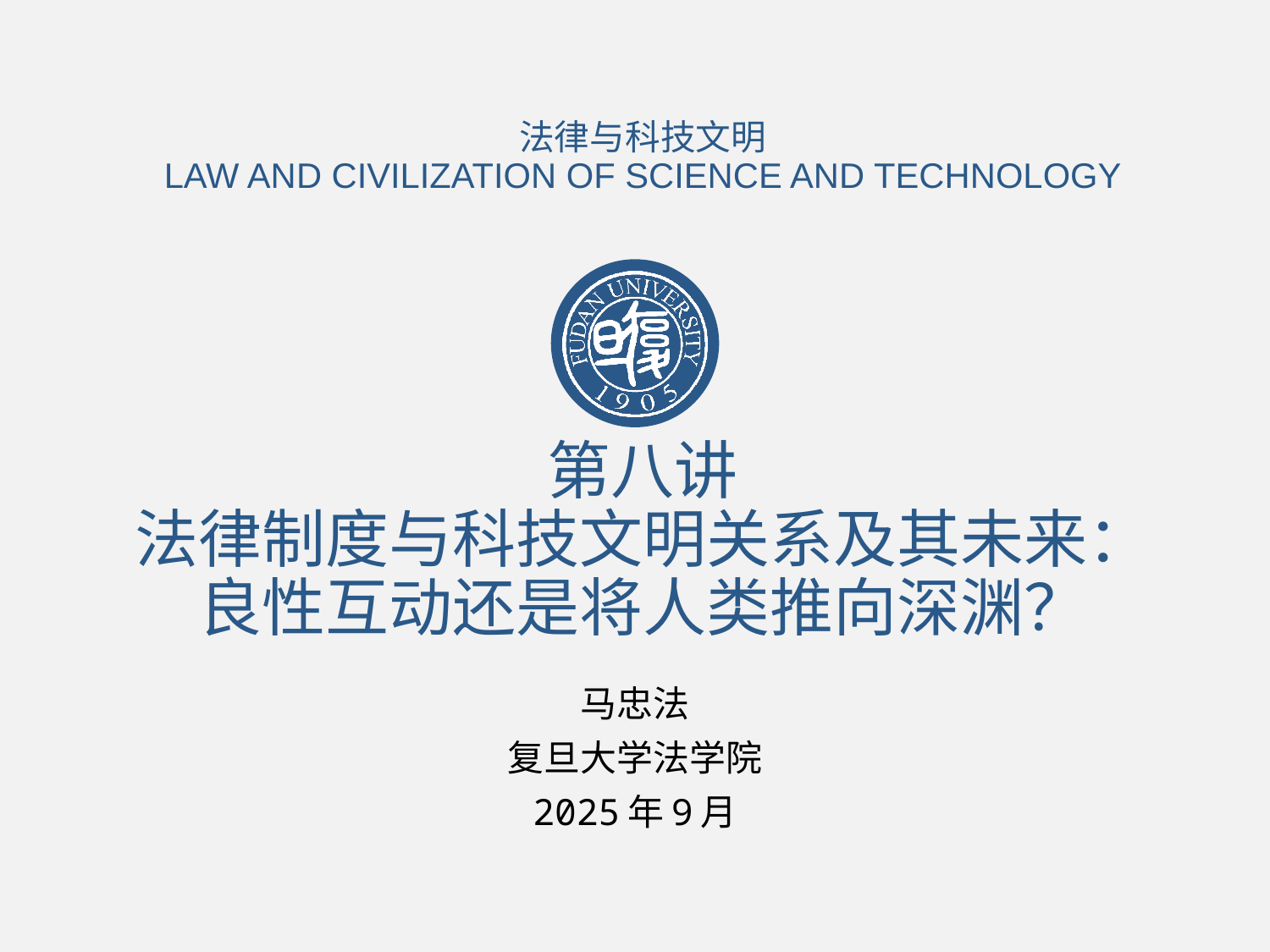

法律与科技文明
LAW AND CIVILIZATION OF SCIENCE AND TECHNOLOGY
# 第八讲 法律制度与科技文明关系及其未来：良性互动还是将人类推向深渊？
马忠法
复旦大学法学院
2025年9月